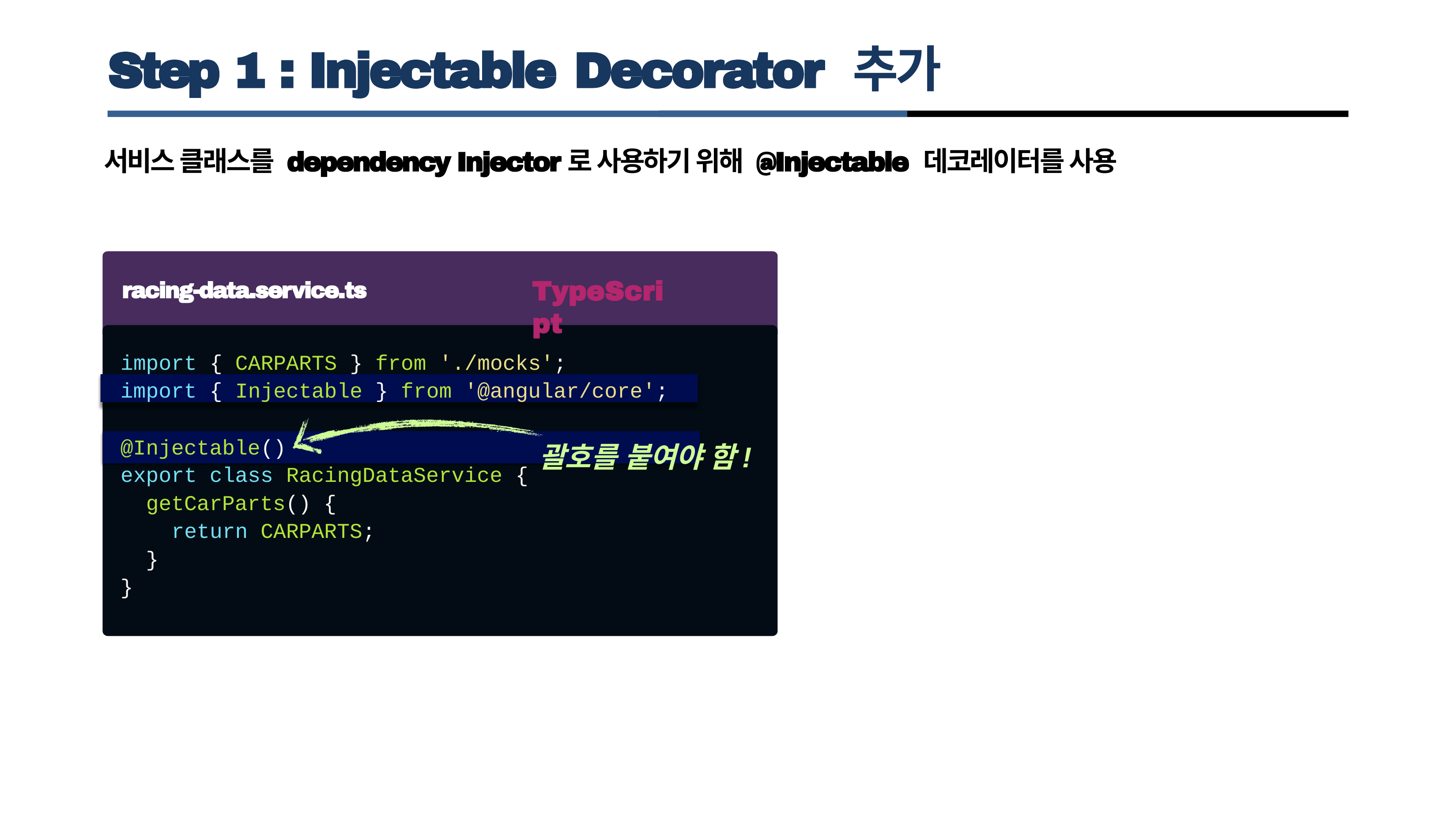

# Step 1 : Injectable Decorator 추가
서비스 클래스를 dependency Injector로 사용하기 위해 @Injectable 데코레이터를 사용

TypeScript
racing-data.service.ts

import { CARPARTS } from './mocks';

import { Injectable } from '@angular/core';

@Injectable()
괄호를 붙여야 함!
export class
RacingDataService {
getCarParts() {
return
CARPARTS;
}
}